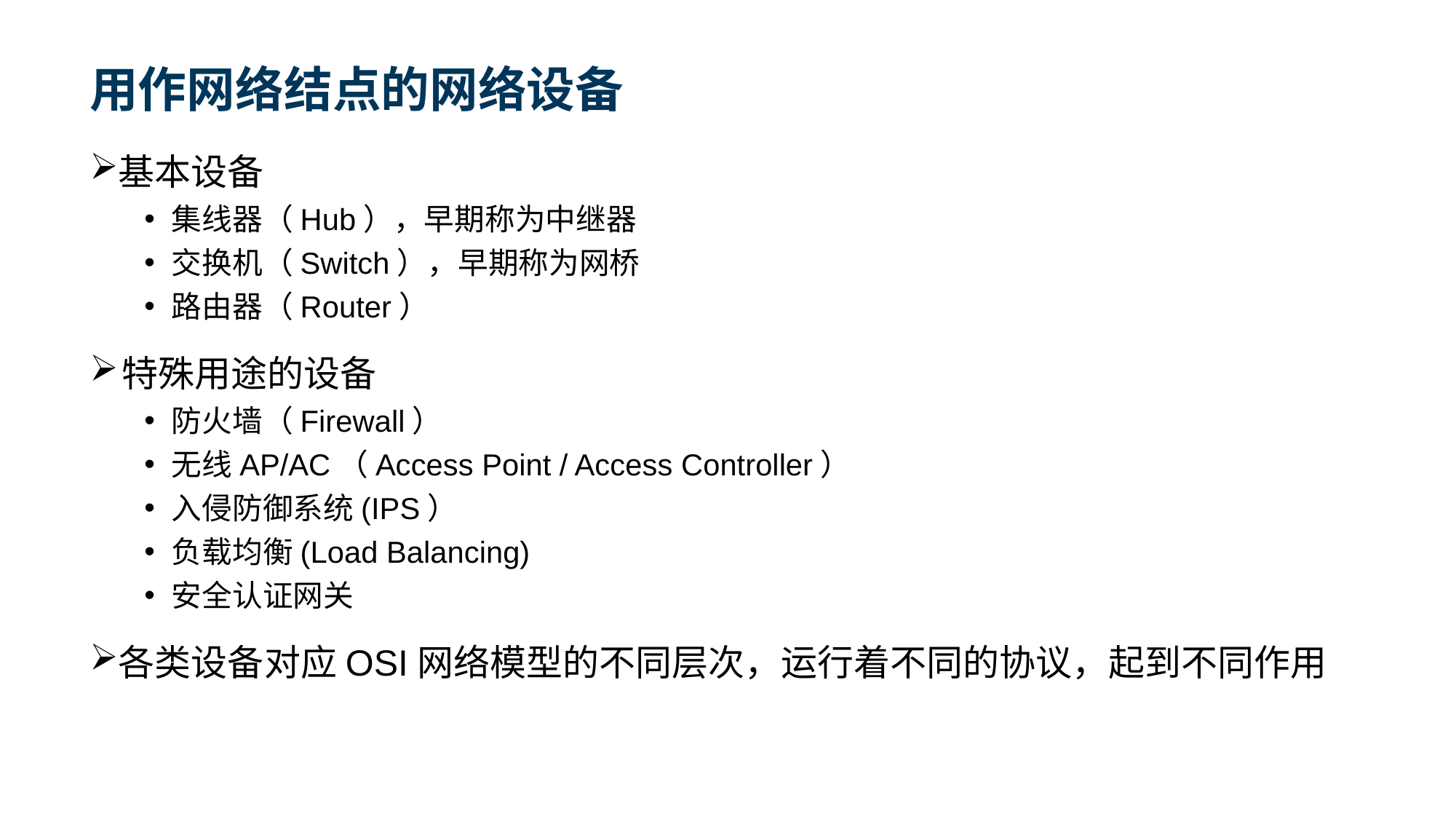

# 用作网络结点的网络设备
基本设备
集线器（Hub），早期称为中继器
交换机（Switch），早期称为网桥
路由器（Router）
特殊用途的设备
防火墙（Firewall）
无线AP/AC（Access Point / Access Controller）
入侵防御系统(IPS）
负载均衡(Load Balancing)
安全认证网关
各类设备对应OSI网络模型的不同层次，运行着不同的协议，起到不同作用